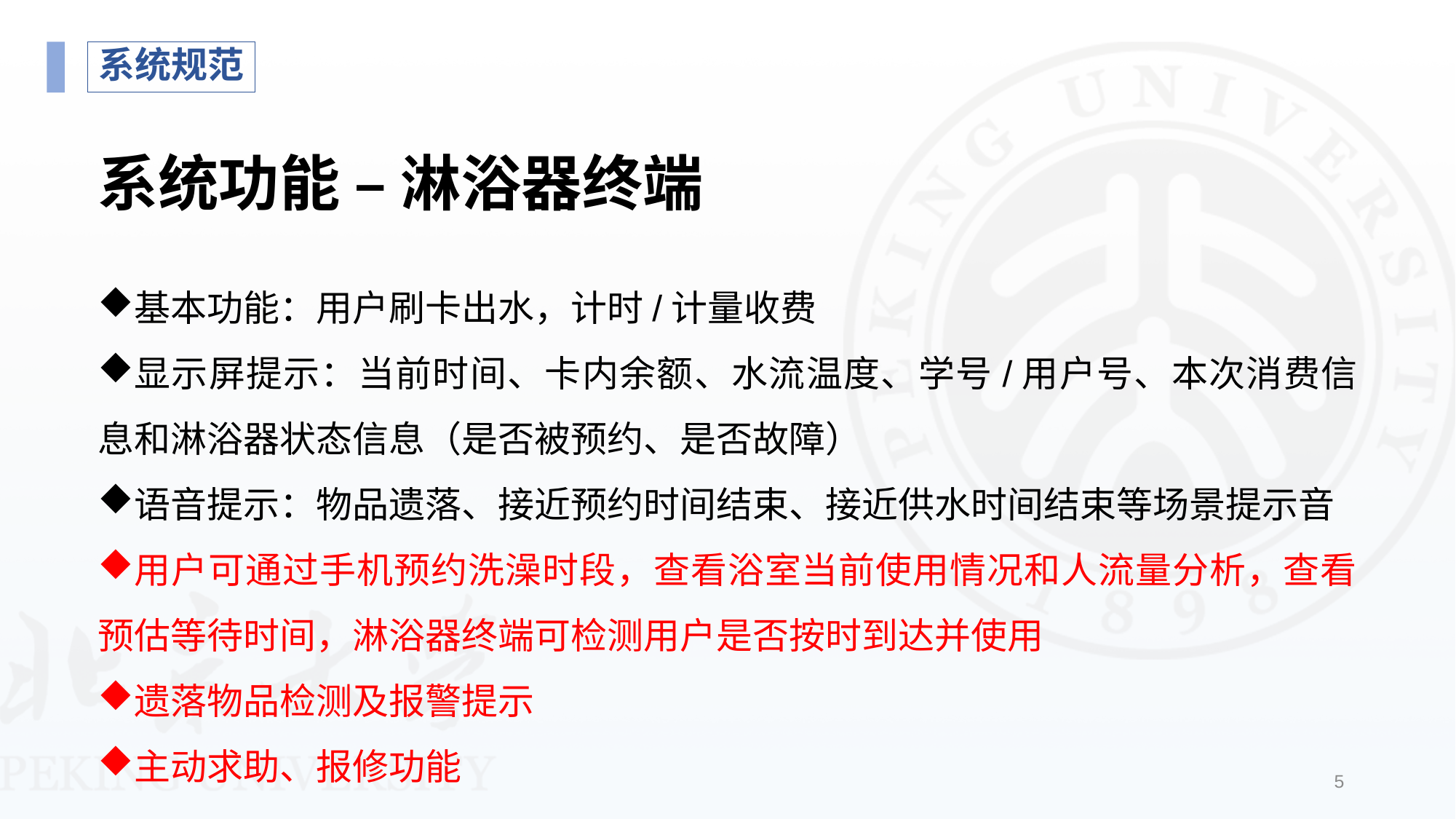

系统规范
# 系统功能 – 淋浴器终端
基本功能：用户刷卡出水，计时/计量收费
显示屏提示：当前时间、卡内余额、水流温度、学号/用户号、本次消费信息和淋浴器状态信息（是否被预约、是否故障）
语音提示：物品遗落、接近预约时间结束、接近供水时间结束等场景提示音
用户可通过手机预约洗澡时段，查看浴室当前使用情况和人流量分析，查看预估等待时间，淋浴器终端可检测用户是否按时到达并使用
遗落物品检测及报警提示
主动求助、报修功能
5